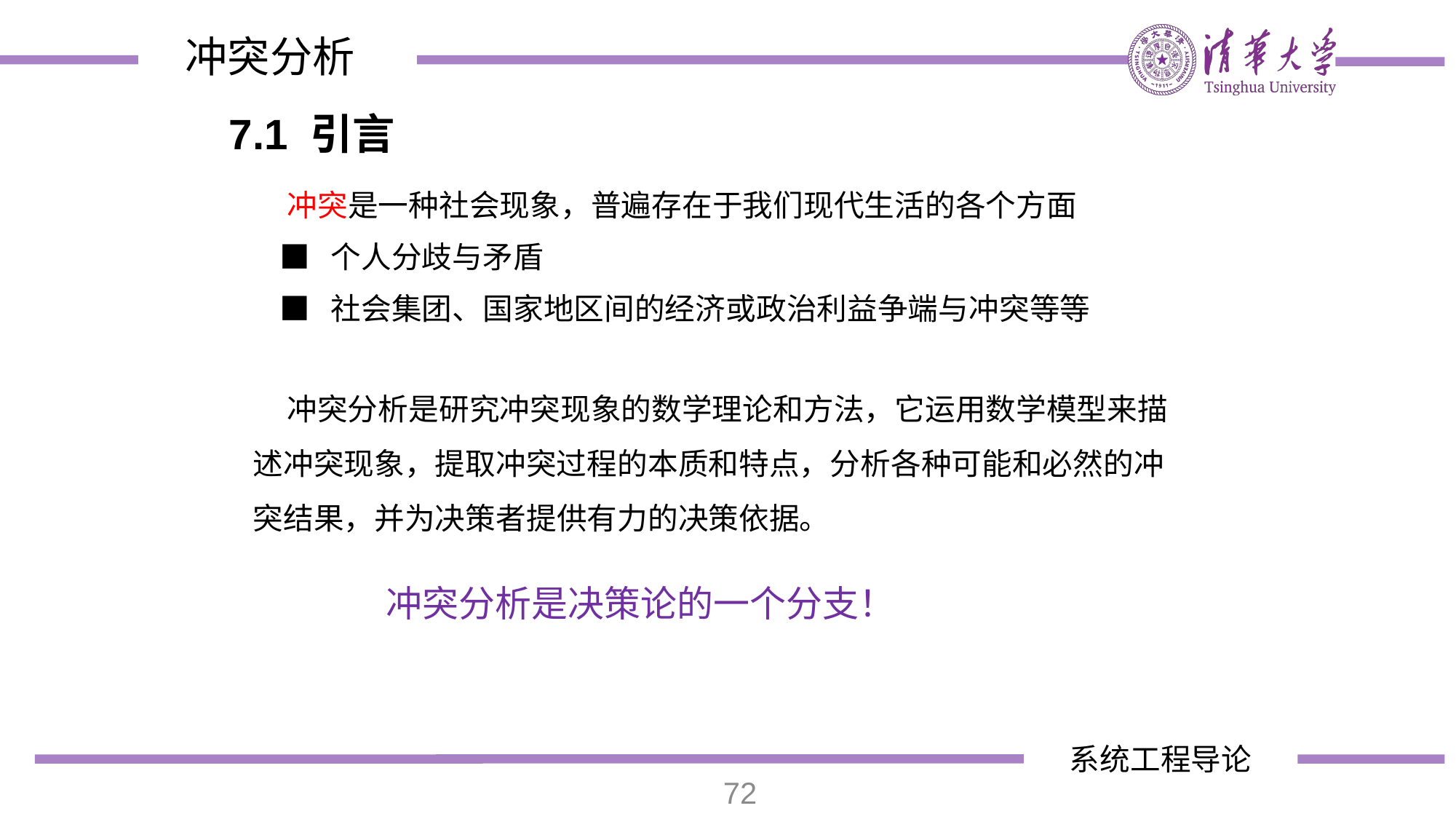

冲突分析
7.1 引言
    冲突是一种社会现象，普遍存在于我们现代生活的各个方面
    ■  个人分歧与矛盾
    ■  社会集团、国家地区间的经济或政治利益争端与冲突等等
    冲突分析是研究冲突现象的数学理论和方法，它运用数学模型来描述冲突现象，提取冲突过程的本质和特点，分析各种可能和必然的冲突结果，并为决策者提供有力的决策依据。
    冲突分析是决策论的一个分支！